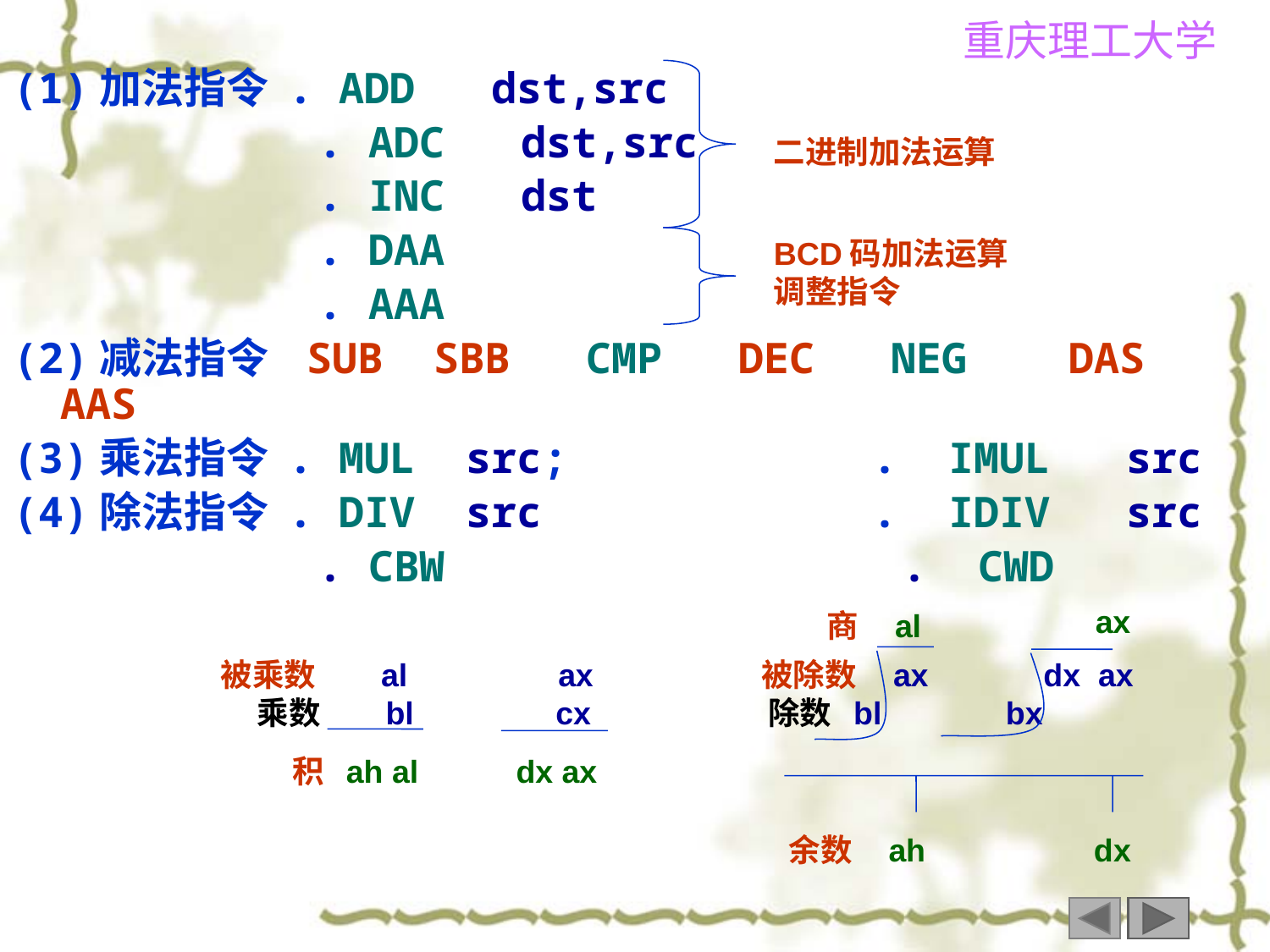

(1)加法指令 . ADD   dst,src
            . ADC   dst,src
            . INC   dst
            . DAA
            . AAA
(2)减法指令   SUB  SBB   CMP   DEC   NEG    DAS     AAS
(3)乘法指令 . MUL  src;            .  IMUL   src
(4)除法指令 . DIV  src             .  IDIV   src
            . CBW                  .  CWD

二进制加法运算

BCD码加法运算调整指令
ax
商    al

被乘数        al                 ax                  被除数    ax             dx  ax
    乘数        bl                cx                   除数  bl              bx

积  ah al           dx ax

余数    ah                   dx